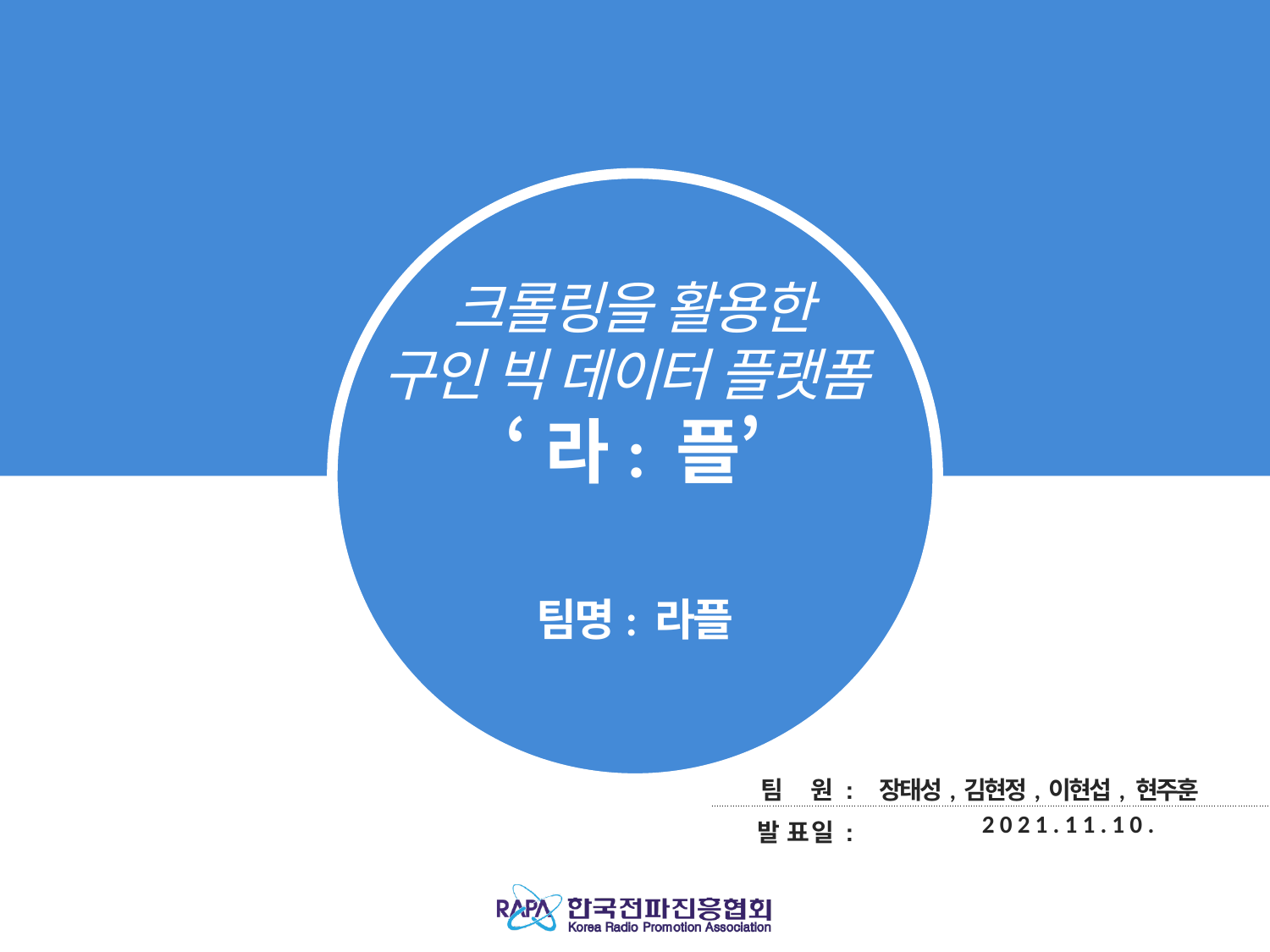

크롤링을 활용한
구인 빅 데이터 플랫폼
‘라: 플’
팀명: 라플
| 팀 원 : | 장태성, 김현정, 이현섭, 현주훈 |
| --- | --- |
| 발 표 일 : | 2021.11.10. |